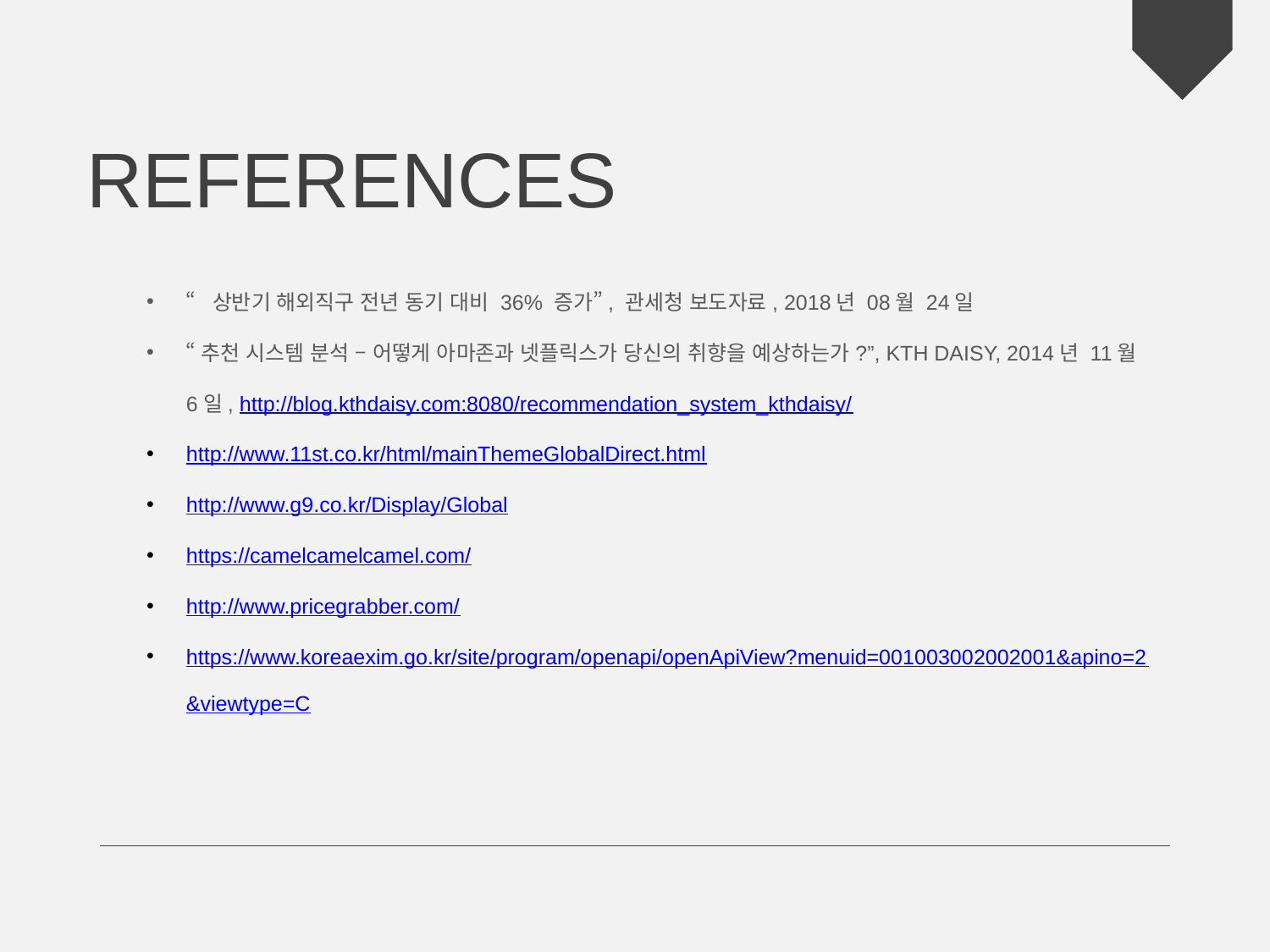

REFERENCES
“상반기 해외직구 전년 동기 대비 36% 증가”, 관세청 보도자료, 2018년 08월 24일
“추천 시스템 분석 – 어떻게 아마존과 넷플릭스가 당신의 취향을 예상하는가?”, KTH DAISY, 2014년 11월 6일, http://blog.kthdaisy.com:8080/recommendation_system_kthdaisy/
http://www.11st.co.kr/html/mainThemeGlobalDirect.html
http://www.g9.co.kr/Display/Global
https://camelcamelcamel.com/
http://www.pricegrabber.com/
https://www.koreaexim.go.kr/site/program/openapi/openApiView?menuid=001003002002001&apino=2&viewtype=C